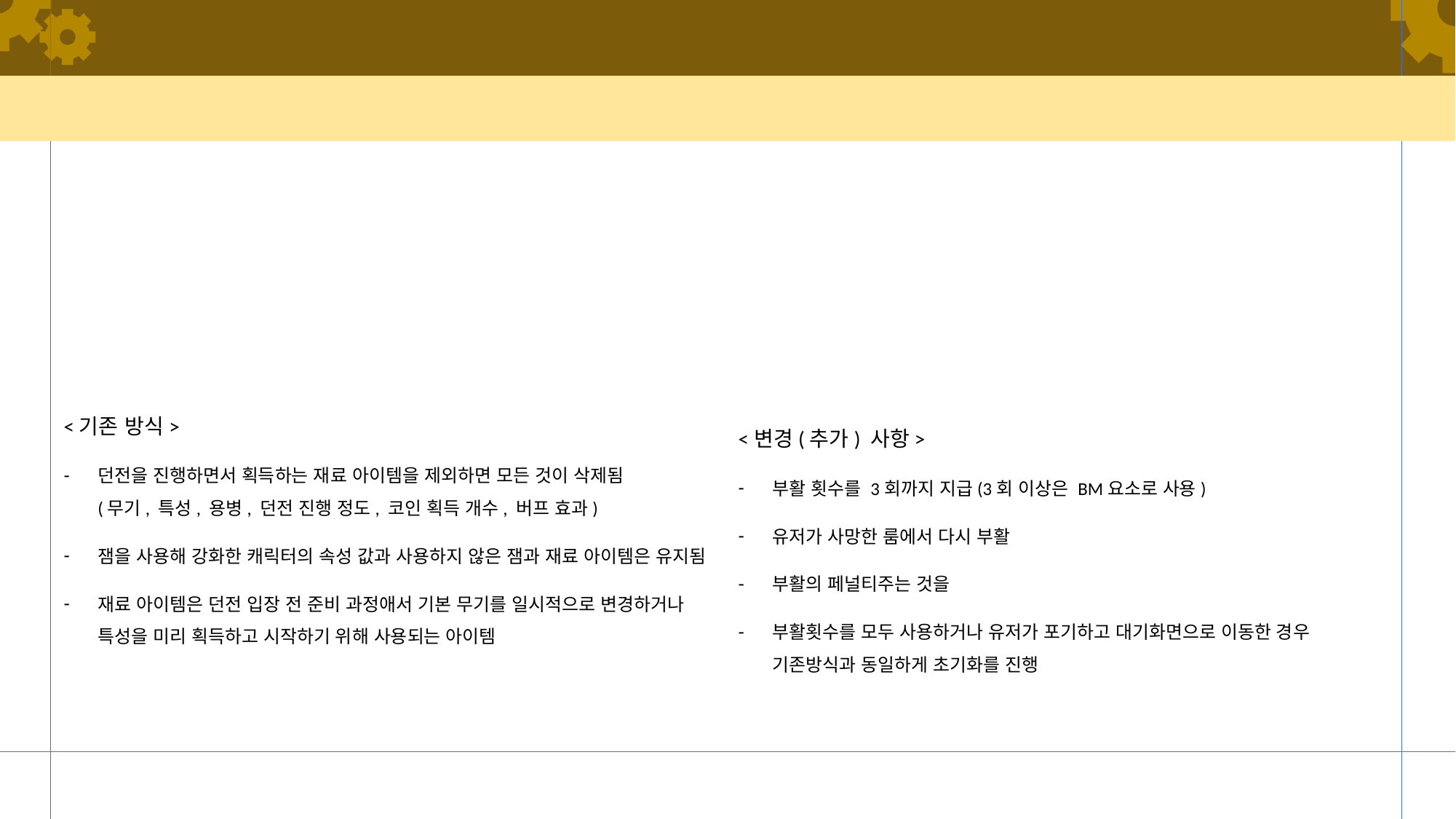

#

<기존 방식>
던전을 진행하면서 획득하는 재료 아이템을 제외하면 모든 것이 삭제됨
(무기, 특성, 용병, 던전 진행 정도, 코인 획득 개수, 버프 효과)
잼을 사용해 강화한 캐릭터의 속성 값과 사용하지 않은 잼과 재료 아이템은 유지됨
재료 아이템은 던전 입장 전 준비 과정애서 기본 무기를 일시적으로 변경하거나 특성을 미리 획득하고 시작하기 위해 사용되는 아이템
<변경(추가) 사항>
부활 횟수를 3회까지 지급(3회 이상은 BM요소로 사용)
유저가 사망한 룸에서 다시 부활
부활의 페널티주는 것을
부활횟수를 모두 사용하거나 유저가 포기하고 대기화면으로 이동한 경우 기존방식과 동일하게 초기화를 진행